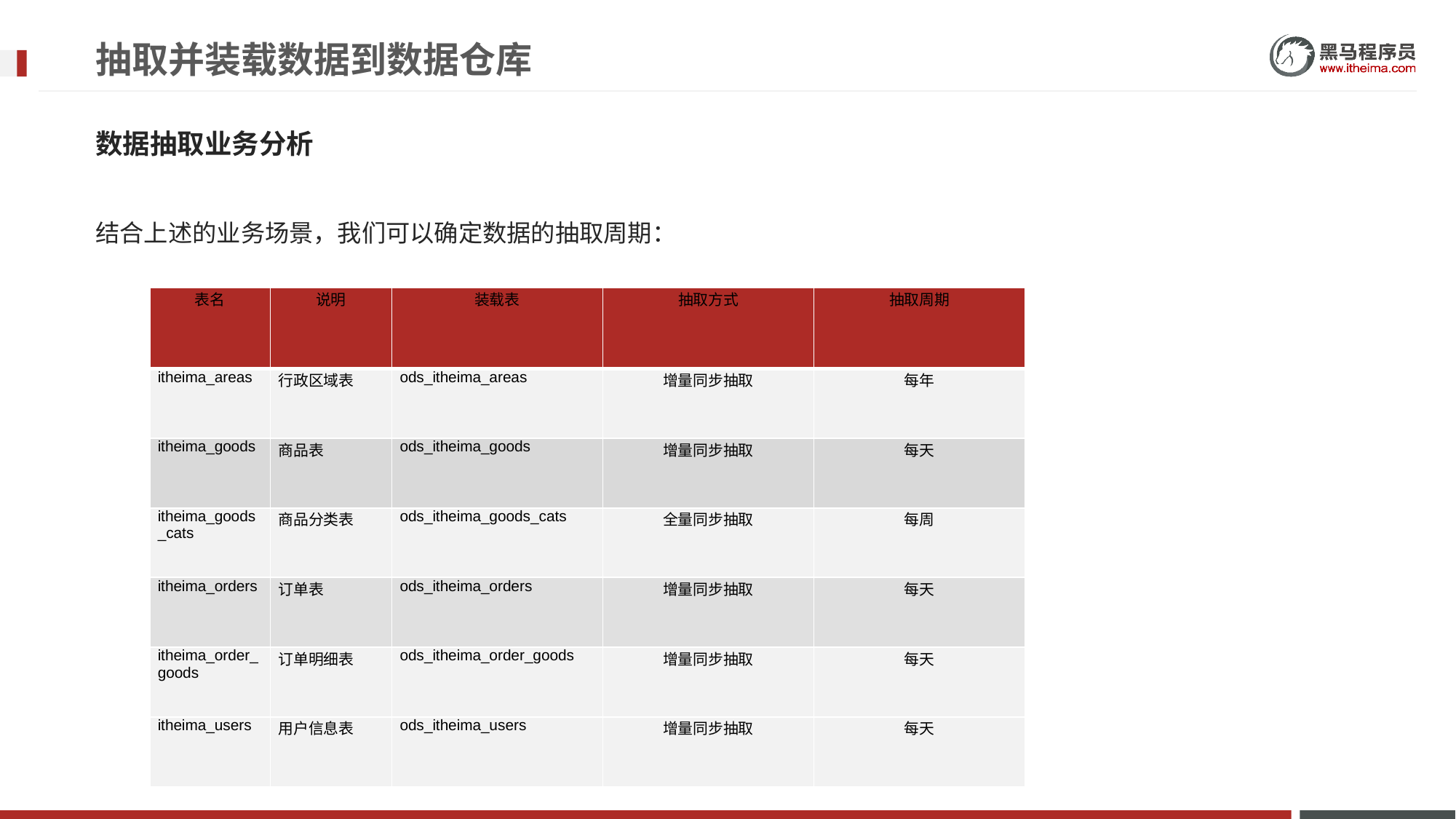

# 抽取并装载数据到数据仓库
数据抽取业务分析
结合上述的业务场景，我们可以确定数据的抽取周期：
| 表名 | 说明 | 装载表 | 抽取方式 | 抽取周期 |
| --- | --- | --- | --- | --- |
| itheima\_areas | 行政区域表 | ods\_itheima\_areas | 增量同步抽取 | 每年 |
| itheima\_goods | 商品表 | ods\_itheima\_goods | 增量同步抽取 | 每天 |
| itheima\_goods\_cats | 商品分类表 | ods\_itheima\_goods\_cats | 全量同步抽取 | 每周 |
| itheima\_orders | 订单表 | ods\_itheima\_orders | 增量同步抽取 | 每天 |
| itheima\_order\_goods | 订单明细表 | ods\_itheima\_order\_goods | 增量同步抽取 | 每天 |
| itheima\_users | 用户信息表 | ods\_itheima\_users | 增量同步抽取 | 每天 |